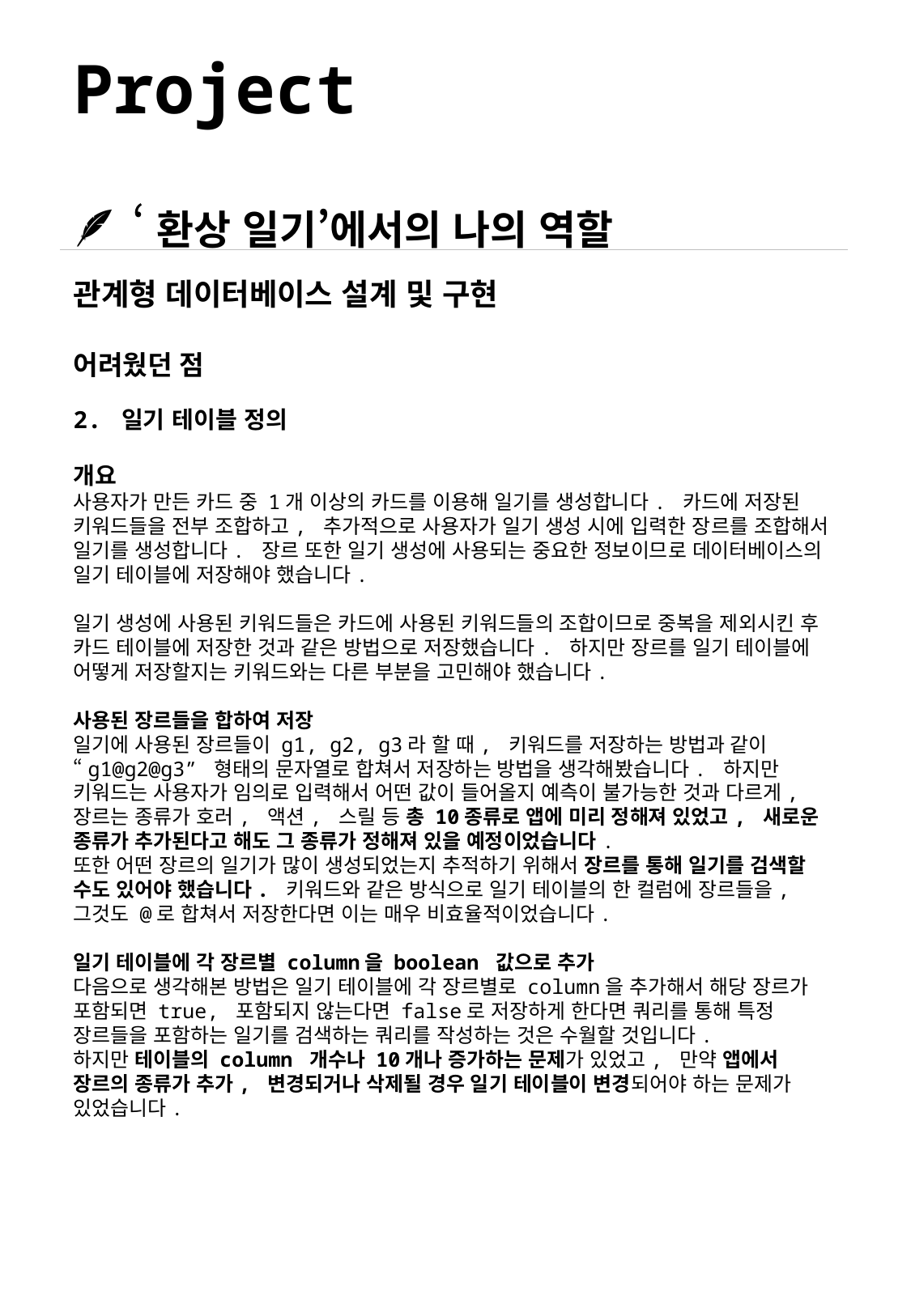

# Project
🪶 ‘환상 일기’에서의 나의 역할
관계형 데이터베이스 설계 및 구현

어려웠던 점

2. 일기 테이블 정의

개요
사용자가 만든 카드 중 1개 이상의 카드를 이용해 일기를 생성합니다. 카드에 저장된 키워드들을 전부 조합하고, 추가적으로 사용자가 일기 생성 시에 입력한 장르를 조합해서 일기를 생성합니다. 장르 또한 일기 생성에 사용되는 중요한 정보이므로 데이터베이스의 일기 테이블에 저장해야 했습니다.

일기 생성에 사용된 키워드들은 카드에 사용된 키워드들의 조합이므로 중복을 제외시킨 후 카드 테이블에 저장한 것과 같은 방법으로 저장했습니다. 하지만 장르를 일기 테이블에 어떻게 저장할지는 키워드와는 다른 부분을 고민해야 했습니다.

사용된 장르들을 합하여 저장
일기에 사용된 장르들이 g1, g2, g3라 할 때, 키워드를 저장하는 방법과 같이 “g1@g2@g3” 형태의 문자열로 합쳐서 저장하는 방법을 생각해봤습니다. 하지만 키워드는 사용자가 임의로 입력해서 어떤 값이 들어올지 예측이 불가능한 것과 다르게, 장르는 종류가 호러, 액션, 스릴 등 총 10종류로 앱에 미리 정해져 있었고, 새로운 종류가 추가된다고 해도 그 종류가 정해져 있을 예정이었습니다.
또한 어떤 장르의 일기가 많이 생성되었는지 추적하기 위해서 장르를 통해 일기를 검색할 수도 있어야 했습니다. 키워드와 같은 방식으로 일기 테이블의 한 컬럼에 장르들을, 그것도 @로 합쳐서 저장한다면 이는 매우 비효율적이었습니다.
일기 테이블에 각 장르별 column을 boolean 값으로 추가
다음으로 생각해본 방법은 일기 테이블에 각 장르별로 column을 추가해서 해당 장르가 포함되면 true, 포함되지 않는다면 false로 저장하게 한다면 쿼리를 통해 특정 장르들을 포함하는 일기를 검색하는 쿼리를 작성하는 것은 수월할 것입니다.
하지만 테이블의 column 개수나 10개나 증가하는 문제가 있었고, 만약 앱에서 장르의 종류가 추가, 변경되거나 삭제될 경우 일기 테이블이 변경되어야 하는 문제가 있었습니다.